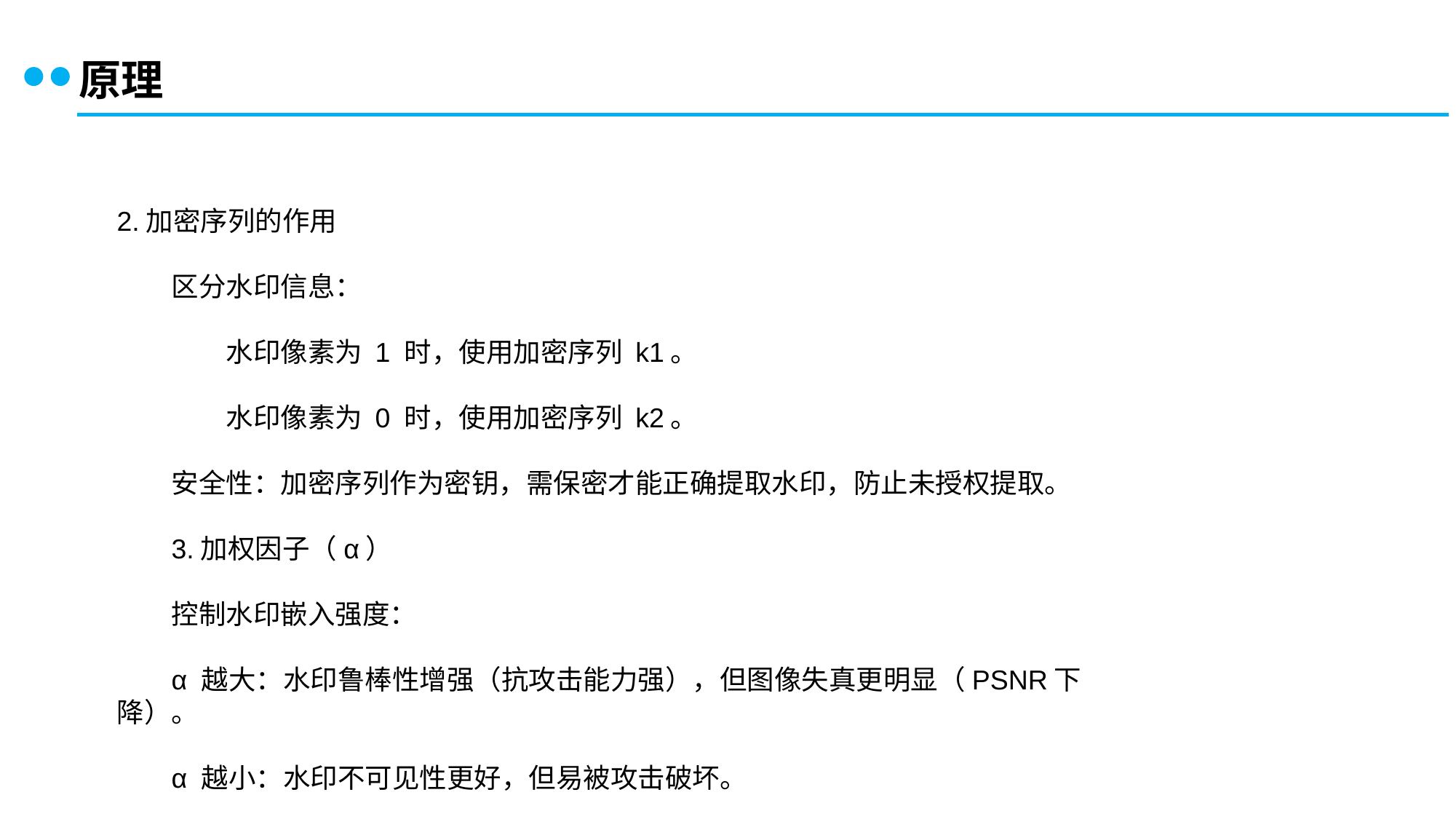

原理

2.加密序列的作用

区分水印信息：

水印像素为 1 时，使用加密序列 k1。

水印像素为 0 时，使用加密序列 k2。

安全性：加密序列作为密钥，需保密才能正确提取水印，防止未授权提取。

3.加权因子（α）

控制水印嵌入强度：

α 越大：水印鲁棒性增强（抗攻击能力强），但图像失真更明显（PSNR下降）。

α 越小：水印不可见性更好，但易被攻击破坏。